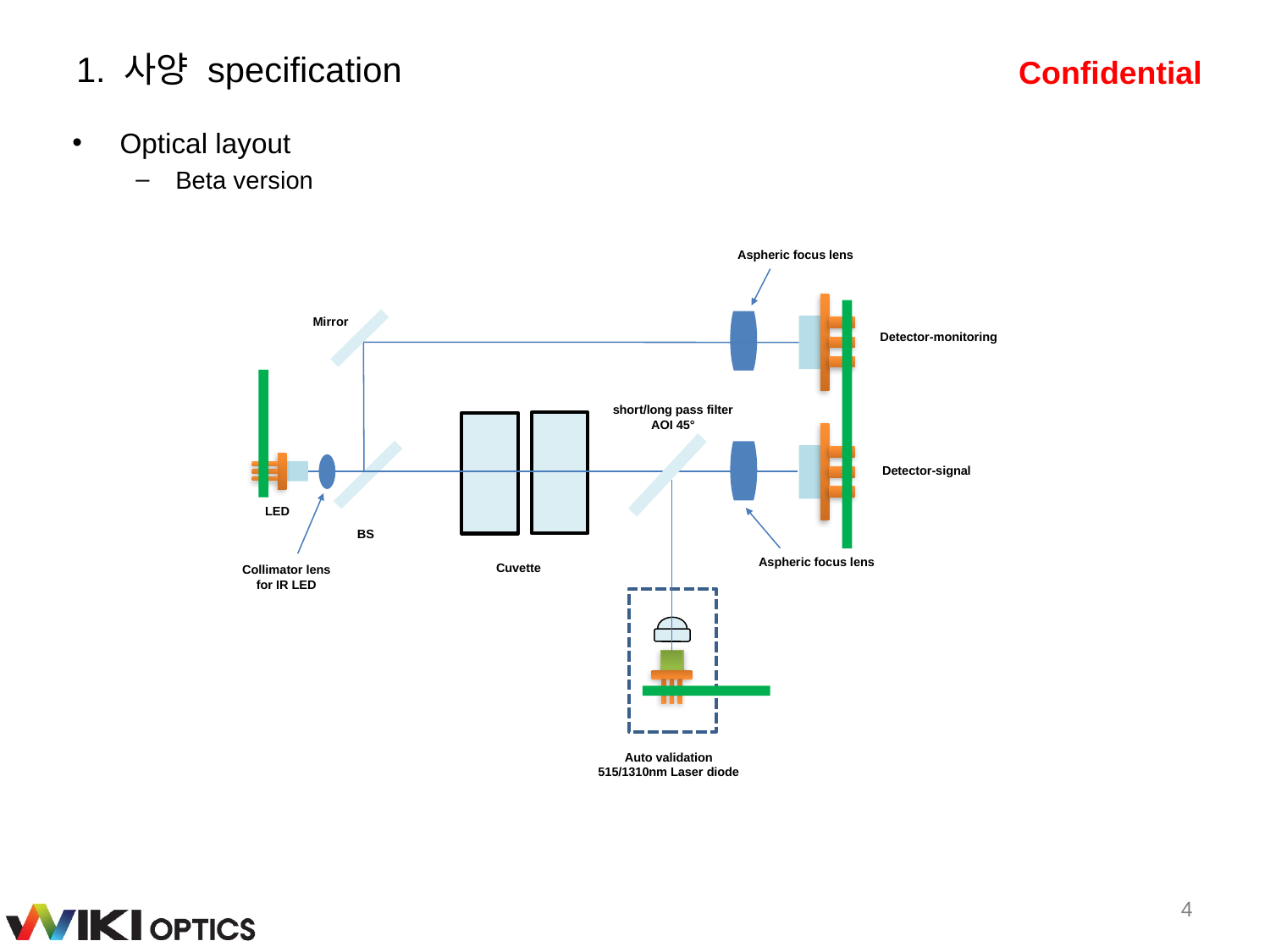

# 1. 사양 specification
Optical layout
Beta version

Aspheric focus lens

Mirror
Detector-monitoring

short/long pass filter
AOI 45°

Detector-signal

LED
BS
Aspheric focus lens
Cuvette
Collimator lens for IR LED
Auto validation
515/1310nm Laser diode

4